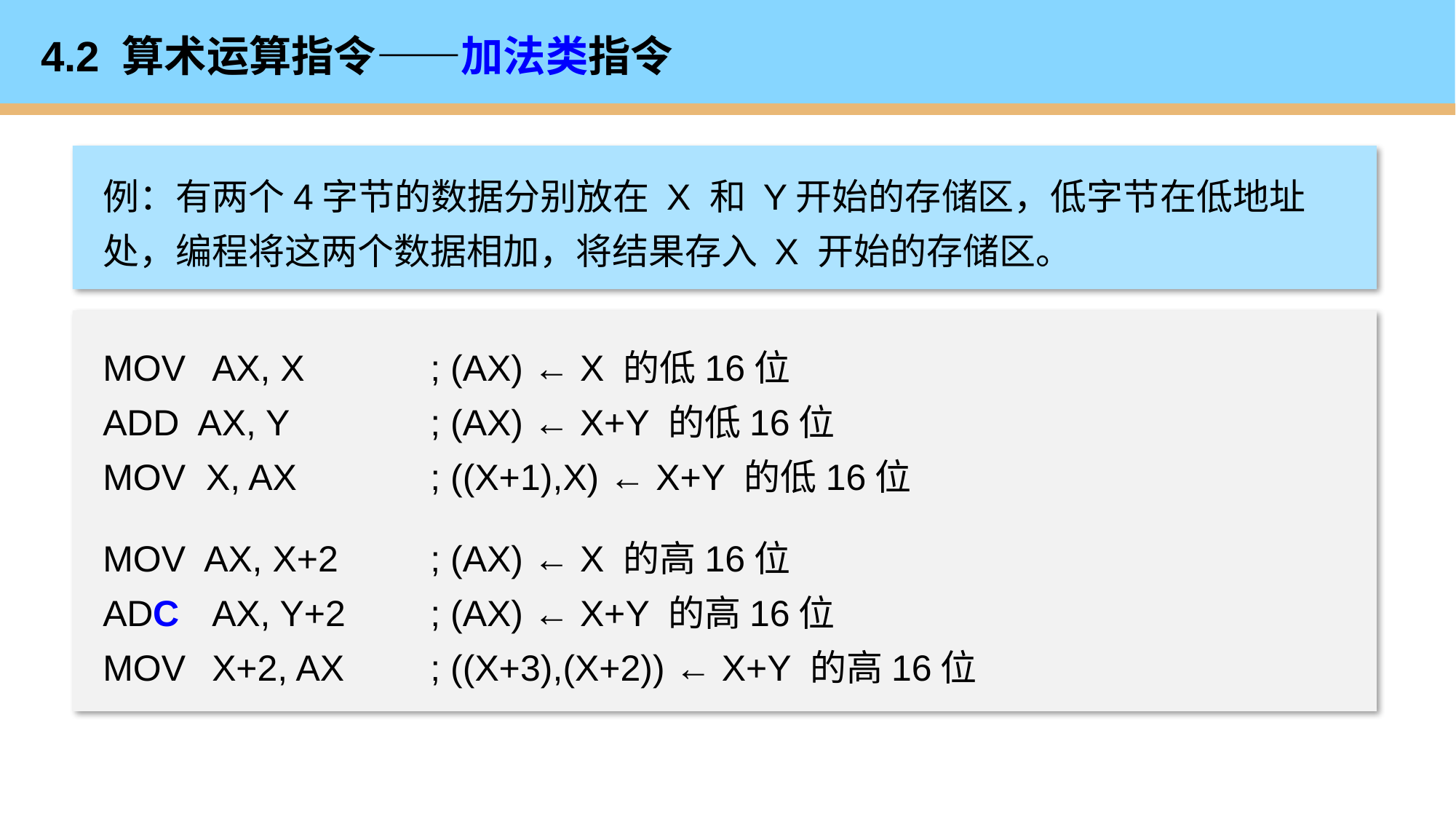

# 4.2 算术运算指令——加法类指令
例：有两个4字节的数据分别放在 X 和 Y开始的存储区，低字节在低地址处，编程将这两个数据相加，将结果存入 X 开始的存储区。
MOV	AX, X		; (AX) ← X 的低16位
ADD  AX, Y		; (AX) ← X+Y 的低16位
MOV  X, AX		; ((X+1),X) ← X+Y 的低16位

MOV  AX, X+2	; (AX) ← X 的高16位
ADC	AX, Y+2	; (AX) ← X+Y 的高16位
MOV	X+2, AX	; ((X+3),(X+2)) ← X+Y 的高16位
78